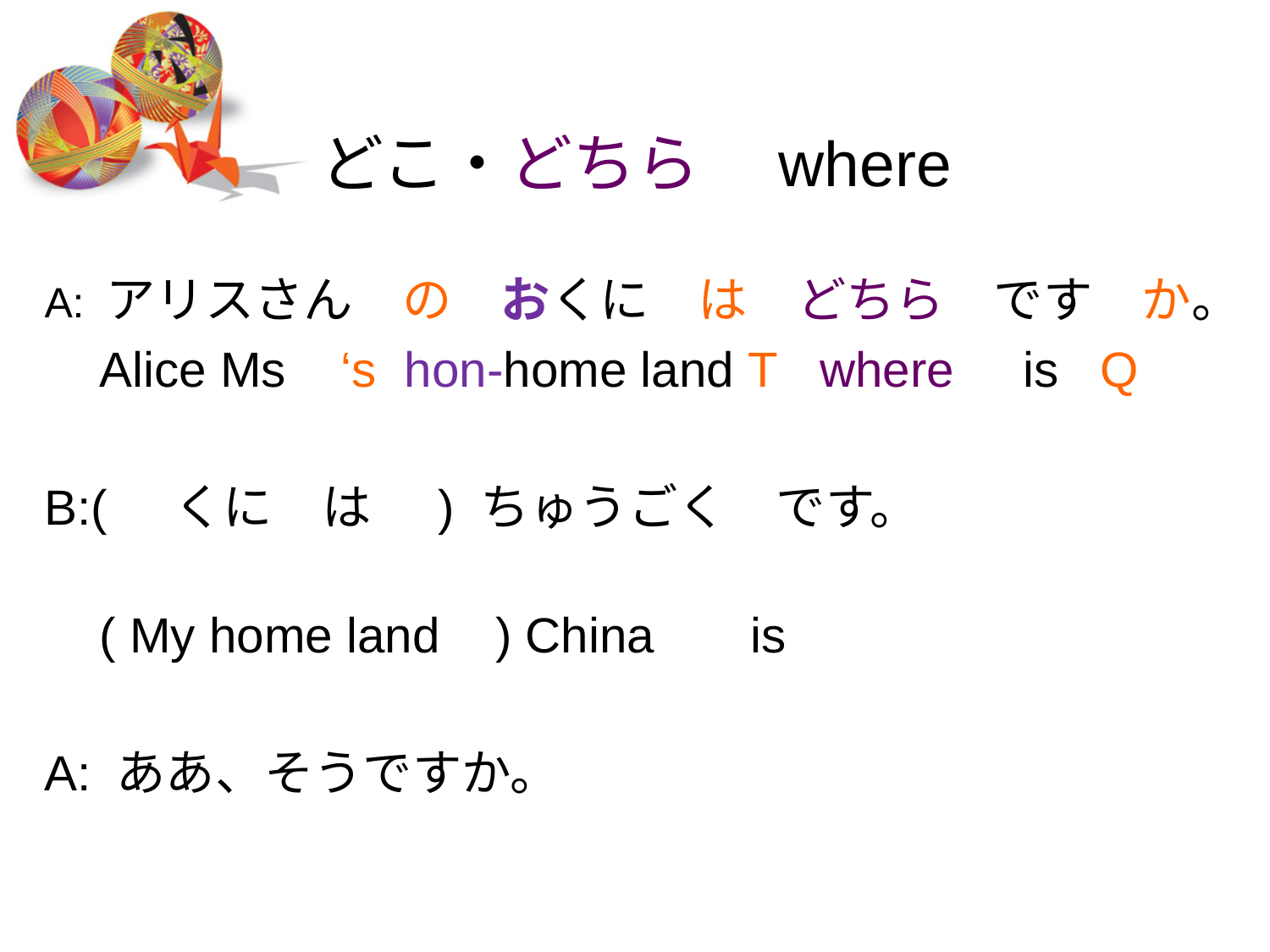

# どこ・どちら　where
A: アリスさん　の　おくに　は　どちら　です　か。
    Alice Ms    ‘s  hon-home land T   where     is   Q

B:(    くに　は    ) ちゅうごく　です。
    ( My home land    ) China       is

A: ああ、そうですか。